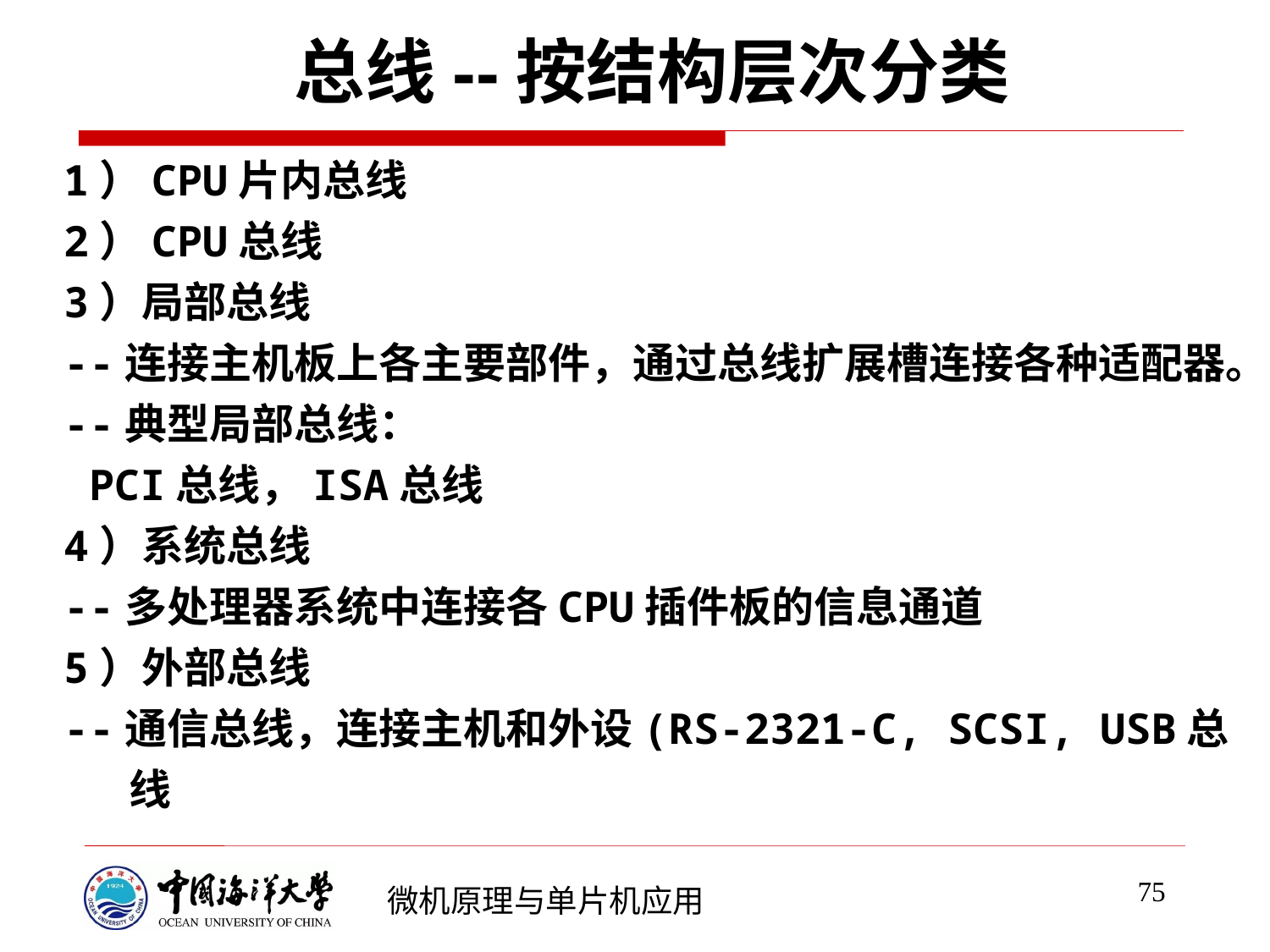

# 总线--按结构层次分类
1）CPU片内总线
2）CPU总线
3）局部总线
--连接主机板上各主要部件，通过总线扩展槽连接各种适配器。
--典型局部总线：
 PCI总线，ISA总线
4）系统总线
--多处理器系统中连接各CPU插件板的信息通道
5）外部总线
--通信总线，连接主机和外设(RS-2321-C, SCSI, USB总线
75